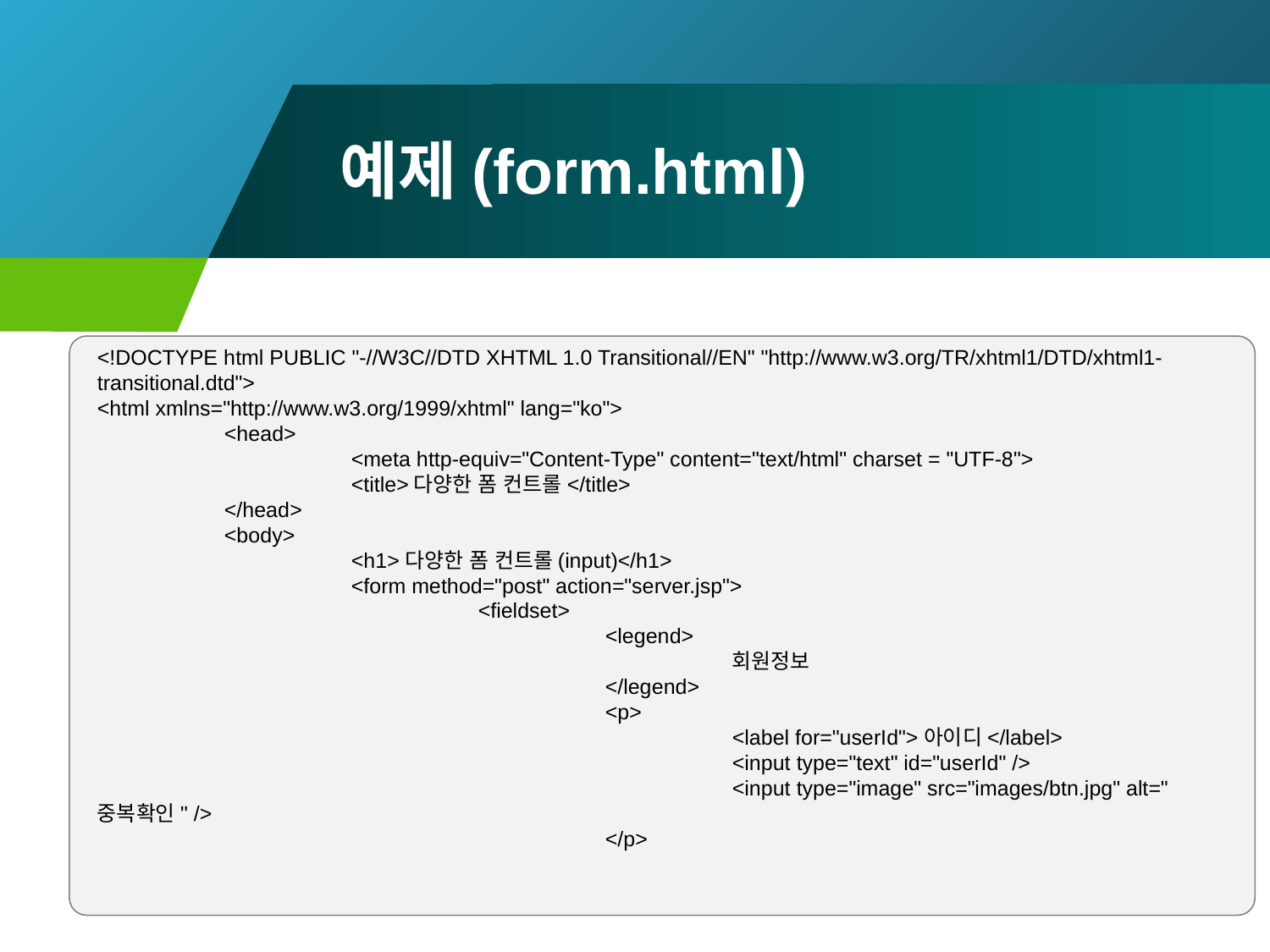

# 예제(form.html)

<!DOCTYPE html PUBLIC "-//W3C//DTD XHTML 1.0 Transitional//EN" "http://www.w3.org/TR/xhtml1/DTD/xhtml1-transitional.dtd">
<html xmlns="http://www.w3.org/1999/xhtml" lang="ko">
	<head>
		<meta http-equiv="Content-Type" content="text/html" charset = "UTF-8">
		<title>다양한 폼 컨트롤</title>
	</head>
	<body>
		<h1>다양한 폼 컨트롤(input)</h1>
		<form method="post" action="server.jsp">
			<fieldset>
				<legend>
					회원정보
				</legend>
				<p>
					<label for="userId">아이디</label>
					<input type="text" id="userId" />
					<input type="image" src="images/btn.jpg" alt="중복확인" />
				</p>